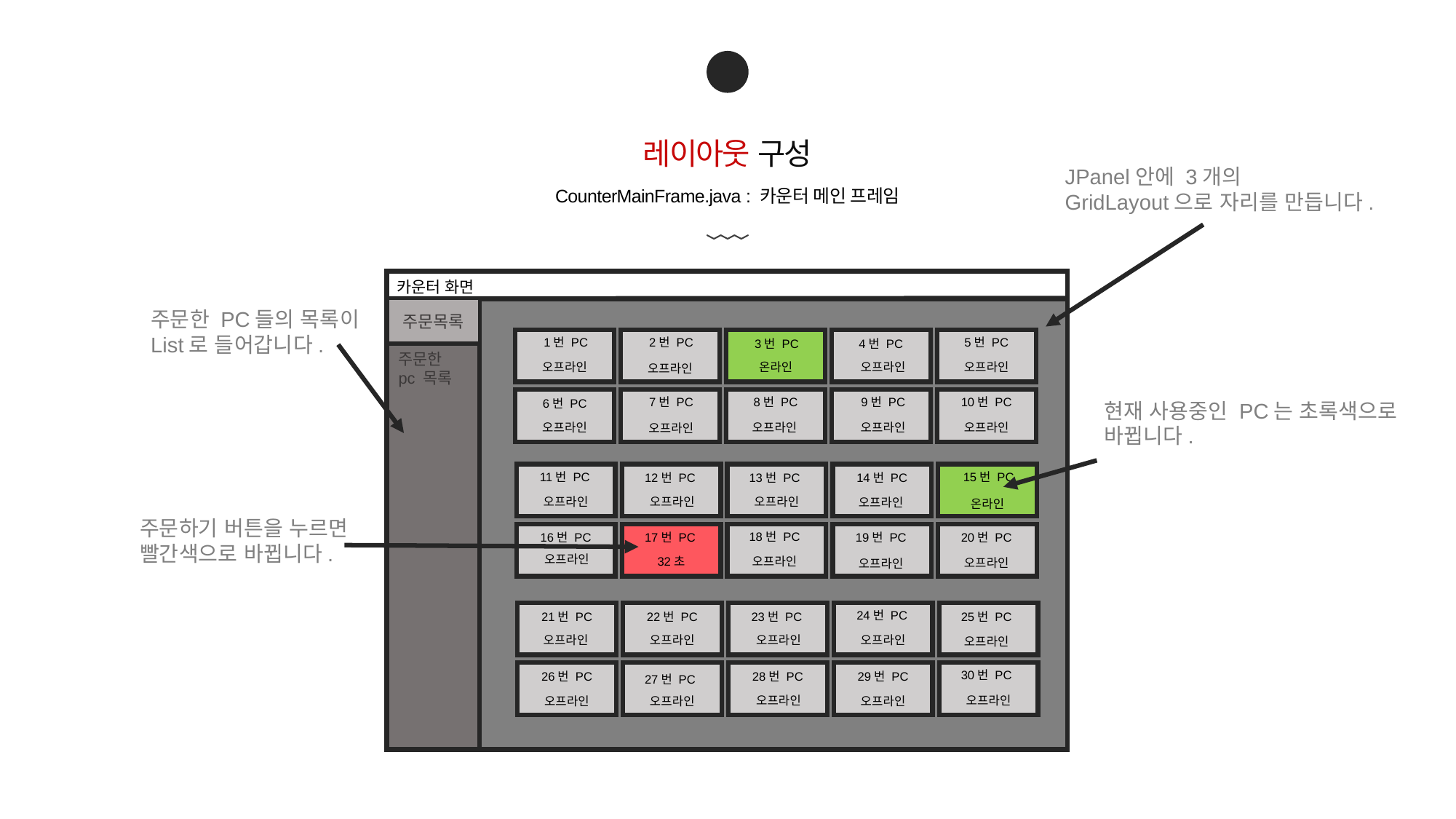

03
레이아웃 구성
JPanel안에 3개의
GridLayout으로 자리를 만듭니다.

카운터 화면

주문목록

2번 PC
1번 PC
5번 PC

4번 PC
3번 PC
주문한
pc 목록

오프라인
오프라인
온라인
오프라인
오프라인
8번 PC
10번 PC
7번 PC
9번 PC

6번 PC
오프라인
오프라인
오프라인
오프라인
오프라인
11번 PC
15번 PC

13번 PC
12번 PC
14번 PC
오프라인
오프라인
오프라인
오프라인
온라인
18번 PC

16번 PC
17번 PC
19번 PC
20번 PC
오프라인
오프라인
32초
오프라인
오프라인
24번 PC

22번 PC
21번 PC
23번 PC
25번 PC
오프라인
오프라인
오프라인
오프라인
오프라인
30번 PC

26번 PC
28번 PC
29번 PC
27번 PC
오프라인
오프라인
오프라인
오프라인
오프라인
주문한 PC들의 목록이
List로 들어갑니다.
현재 사용중인 PC는 초록색으로
바뀝니다.
주문하기 버튼을 누르면
빨간색으로 바뀝니다.
CounterMainFrame.java : 카운터 메인 프레임